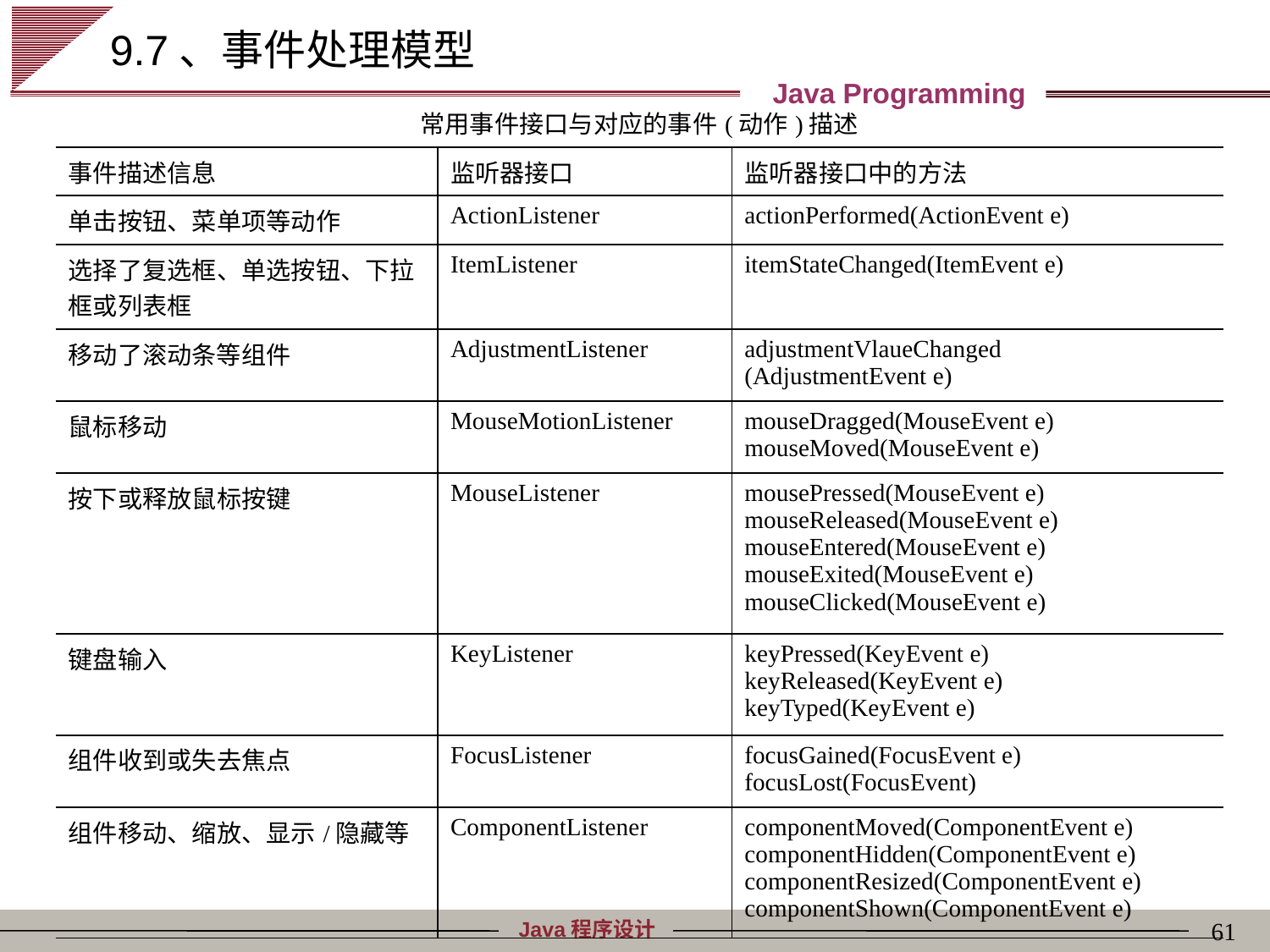

# 9.7、事件处理模型
| 常用事件接口与对应的事件(动作)描述 |  |  |
| --- | --- | --- |
| 事件描述信息 | 监听器接口 | 监听器接口中的方法 |
| 单击按钮、菜单项等动作 | ActionListener | actionPerformed(ActionEvent e) |
| 选择了复选框、单选按钮、下拉框或列表框 | ItemListener | itemStateChanged(ItemEvent e) |
| 移动了滚动条等组件 | AdjustmentListener | adjustmentVlaueChanged (AdjustmentEvent e) |
| 鼠标移动 | MouseMotionListener | mouseDragged(MouseEvent e) mouseMoved(MouseEvent e) |
| 按下或释放鼠标按键 | MouseListener | mousePressed(MouseEvent e) mouseReleased(MouseEvent e) mouseEntered(MouseEvent e) mouseExited(MouseEvent e) mouseClicked(MouseEvent e) |
| 键盘输入 | KeyListener | keyPressed(KeyEvent e) keyReleased(KeyEvent e) keyTyped(KeyEvent e) |
| 组件收到或失去焦点 | FocusListener | focusGained(FocusEvent e) focusLost(FocusEvent) |
| 组件移动、缩放、显示/隐藏等 | ComponentListener | componentMoved(ComponentEvent e) componentHidden(ComponentEvent e) componentResized(ComponentEvent e) componentShown(ComponentEvent e) |